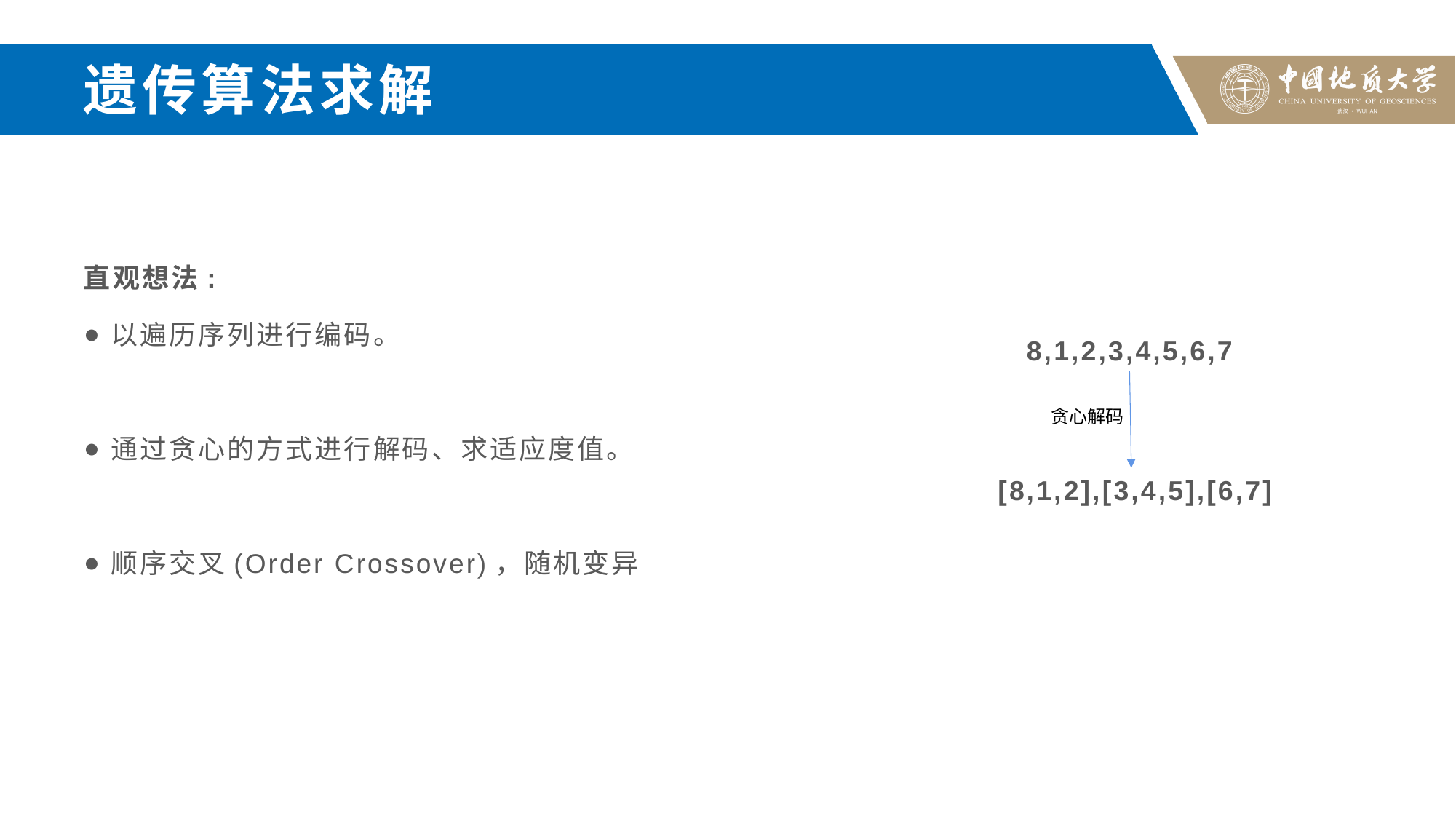

# 遗传算法求解
直观想法:
以遍历序列进行编码。

通过贪心的方式进行解码、求适应度值。

顺序交叉(Order Crossover)，随机变异

8,1,2,3,4,5,6,7
贪心解码
[8,1,2],[3,4,5],[6,7]